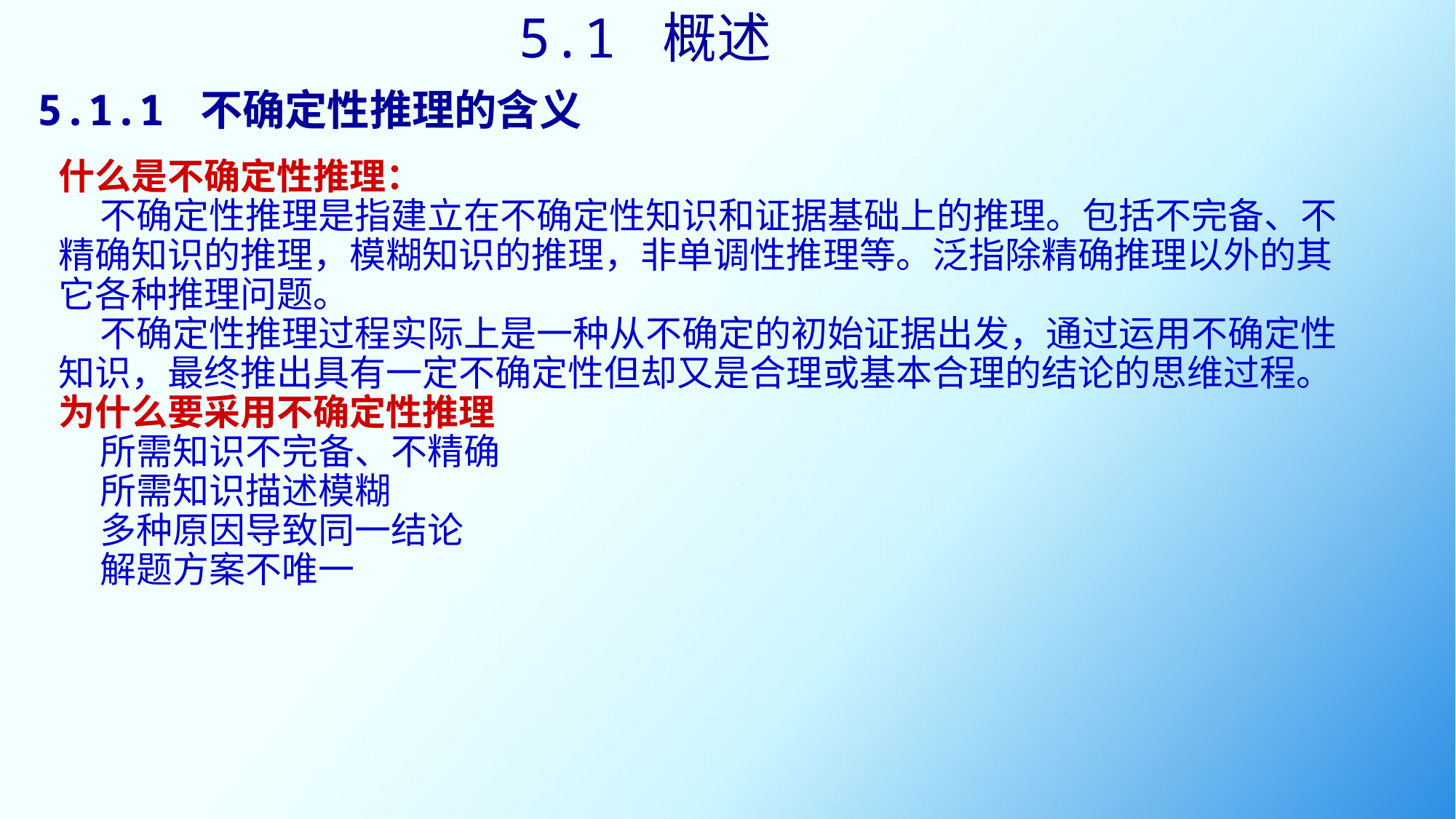

5.1 概述
# 5.1.1 不确定性推理的含义
什么是不确定性推理：
    不确定性推理是指建立在不确定性知识和证据基础上的推理。包括不完备、不精确知识的推理，模糊知识的推理，非单调性推理等。泛指除精确推理以外的其它各种推理问题。
    不确定性推理过程实际上是一种从不确定的初始证据出发，通过运用不确定性知识，最终推出具有一定不确定性但却又是合理或基本合理的结论的思维过程。为什么要采用不确定性推理
    所需知识不完备、不精确
    所需知识描述模糊
    多种原因导致同一结论
    解题方案不唯一